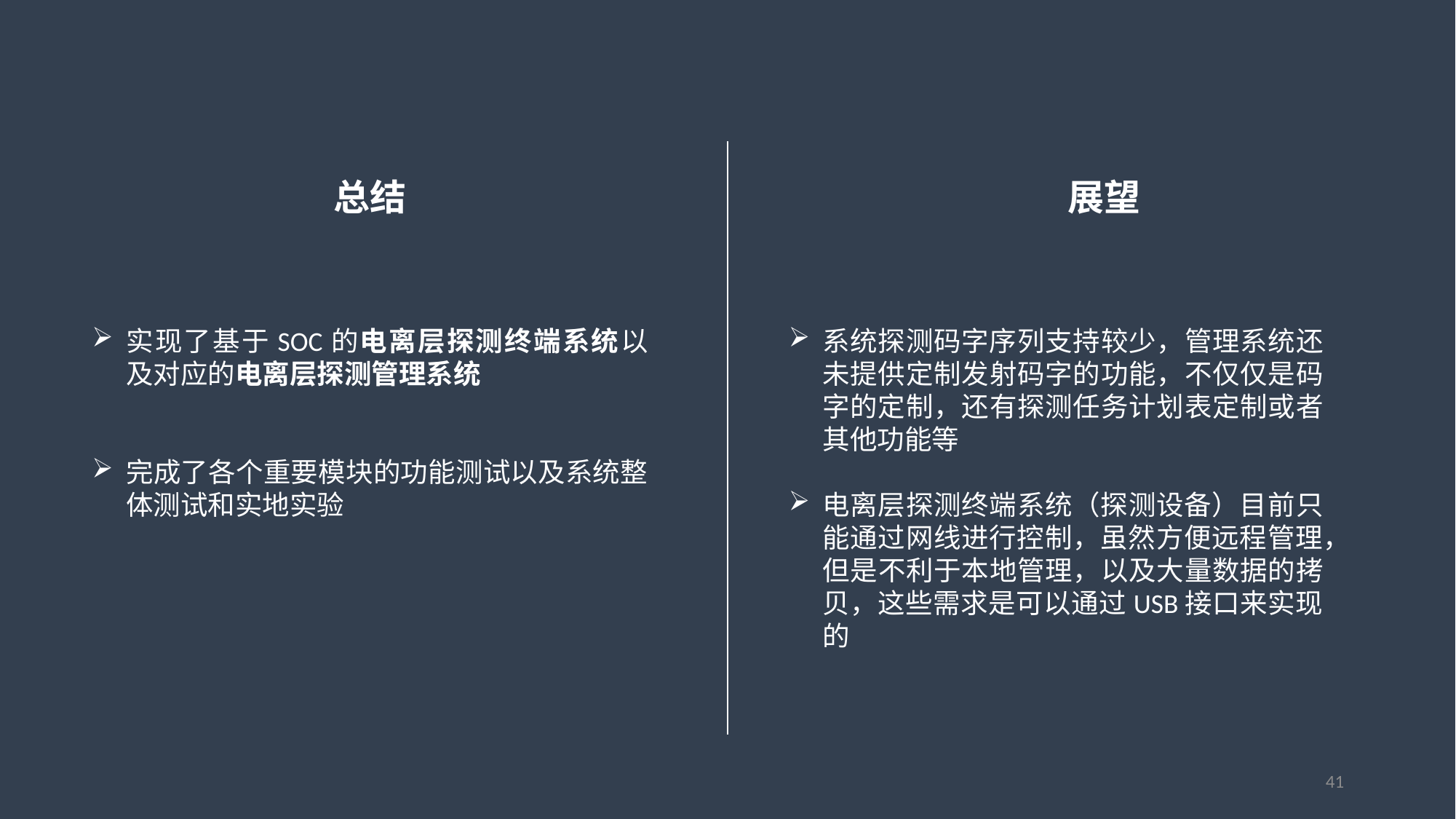

总结
展望
实现了基于SOC的电离层探测终端系统以及对应的电离层探测管理系统

完成了各个重要模块的功能测试以及系统整体测试和实地实验
系统探测码字序列支持较少，管理系统还未提供定制发射码字的功能，不仅仅是码字的定制，还有探测任务计划表定制或者其他功能等

电离层探测终端系统（探测设备）目前只能通过网线进行控制，虽然方便远程管理，但是不利于本地管理，以及大量数据的拷贝，这些需求是可以通过USB接口来实现的
41